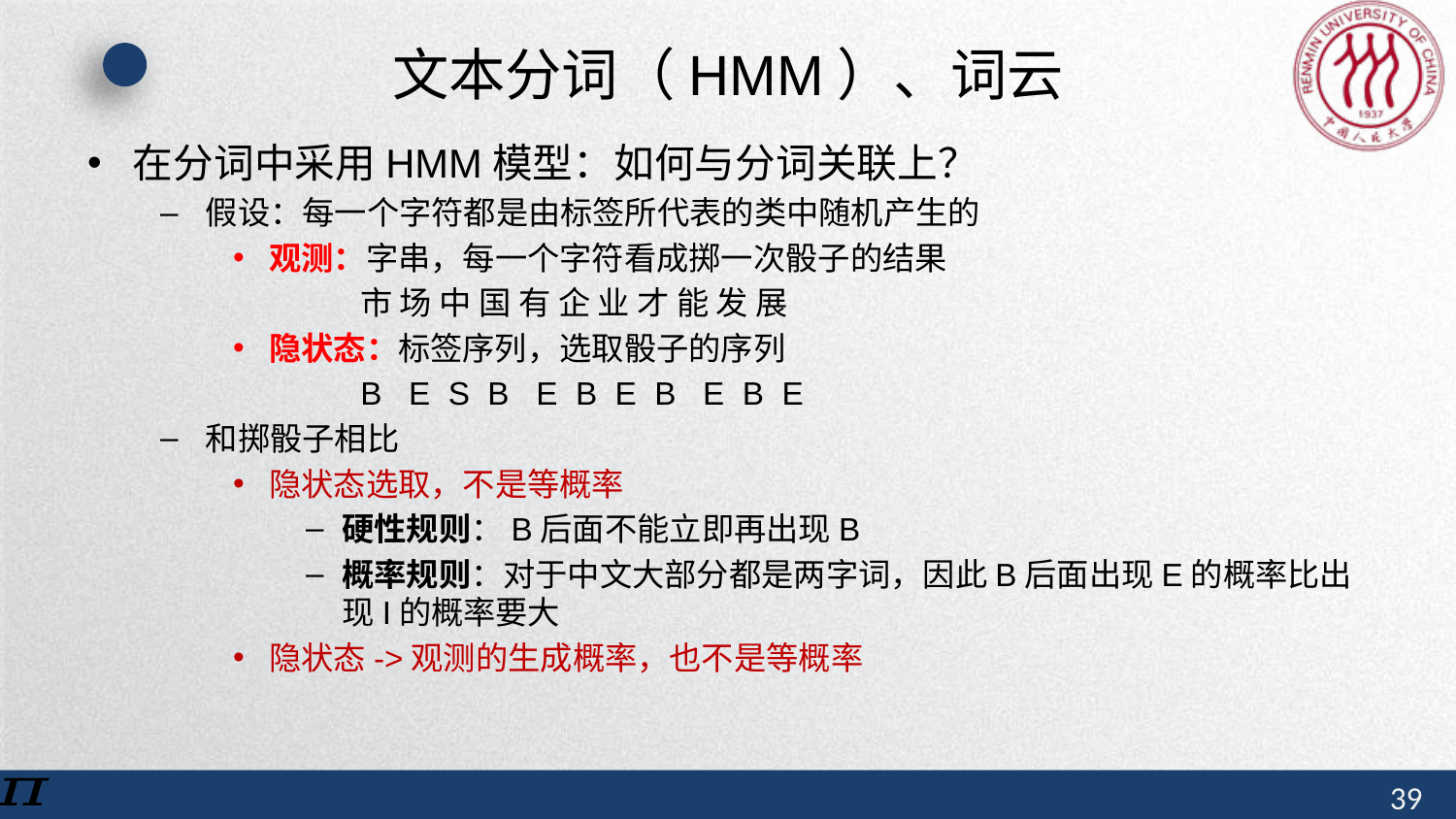

# 文本分词（HMM）、词云
在分词中采用HMM模型：如何与分词关联上？
假设：每一个字符都是由标签所代表的类中随机产生的
观测：字串，每一个字符看成掷一次骰子的结果
	市 场 中 国 有 企 业 才 能 发 展
隐状态：标签序列，选取骰子的序列
	B   E  S  B   E  B  E  B   E  B  E
和掷骰子相比
隐状态选取，不是等概率
硬性规则：B后面不能立即再出现B
概率规则：对于中文大部分都是两字词，因此B后面出现E的概率比出现I的概率要大
隐状态->观测的生成概率，也不是等概率